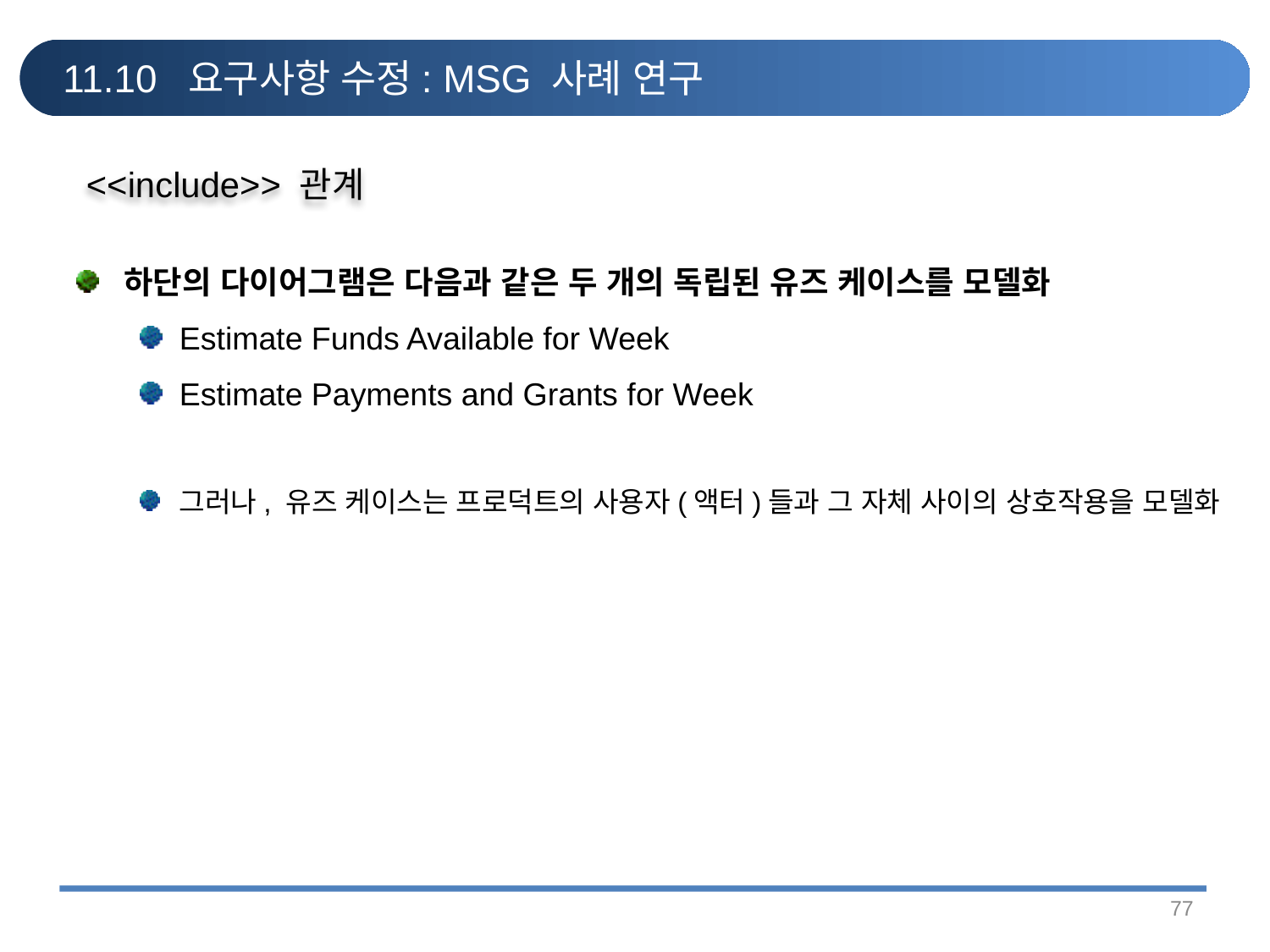

# 11.10  요구사항 수정: MSG 사례 연구
<<include>> 관계
하단의 다이어그램은 다음과 같은 두 개의 독립된 유즈 케이스를 모델화
Estimate Funds Available for Week
Estimate Payments and Grants for Week

그러나, 유즈 케이스는 프로덕트의 사용자(액터)들과 그 자체 사이의 상호작용을 모델화
77